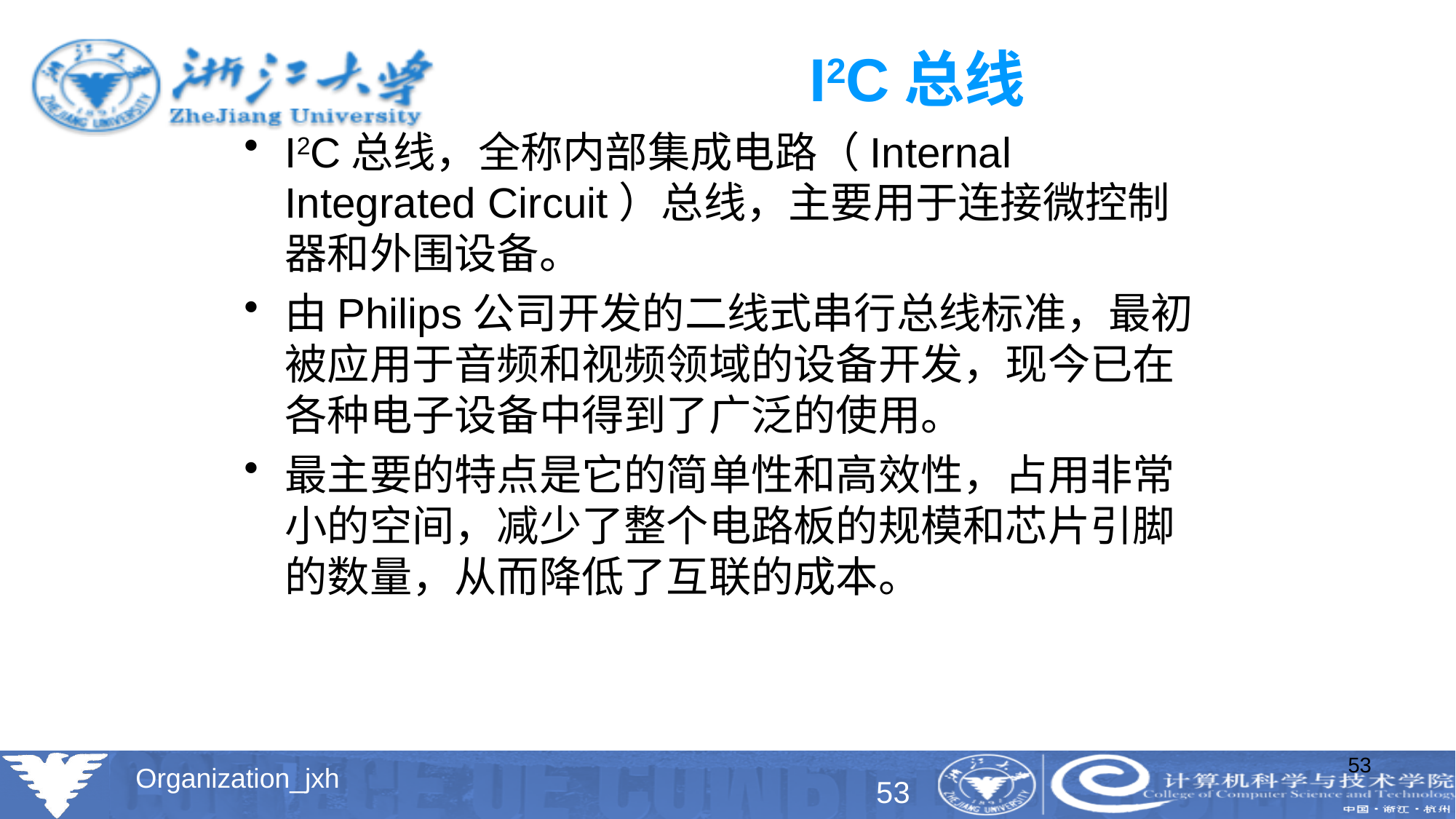

# I2C总线
I2C总线，全称内部集成电路（Internal Integrated Circuit）总线，主要用于连接微控制器和外围设备。
由Philips公司开发的二线式串行总线标准，最初被应用于音频和视频领域的设备开发，现今已在各种电子设备中得到了广泛的使用。
最主要的特点是它的简单性和高效性，占用非常小的空间，减少了整个电路板的规模和芯片引脚的数量，从而降低了互联的成本。
53